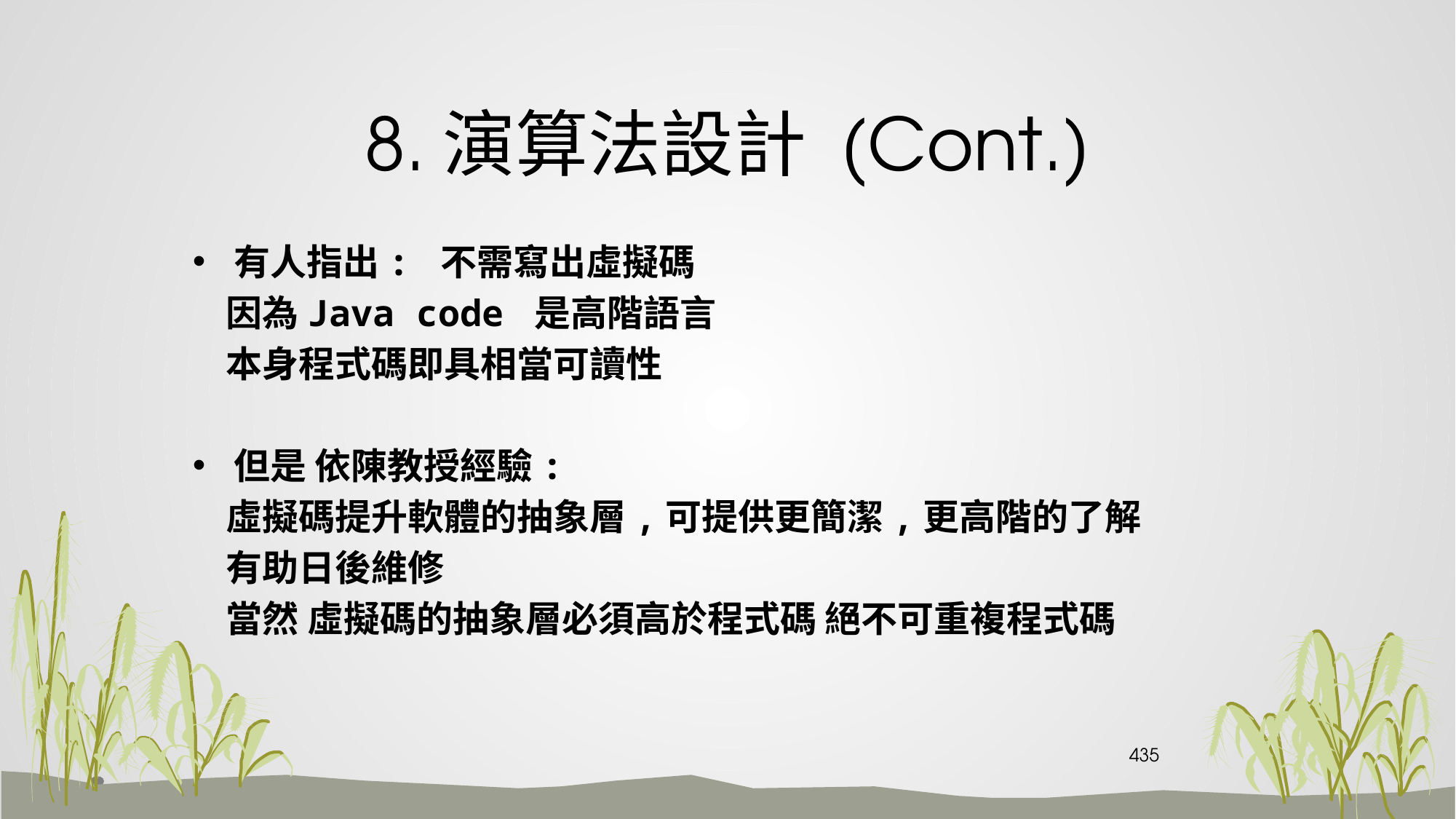

# 8.演算法設計 (Cont.)
有人指出: 不需寫出虛擬碼
   因為Java code 是高階語言
   本身程式碼即具相當可讀性

但是 依陳教授經驗:
   虛擬碼提升軟體的抽象層,可提供更簡潔,更高階的了解
   有助日後維修
   當然 虛擬碼的抽象層必須高於程式碼 絕不可重複程式碼

435